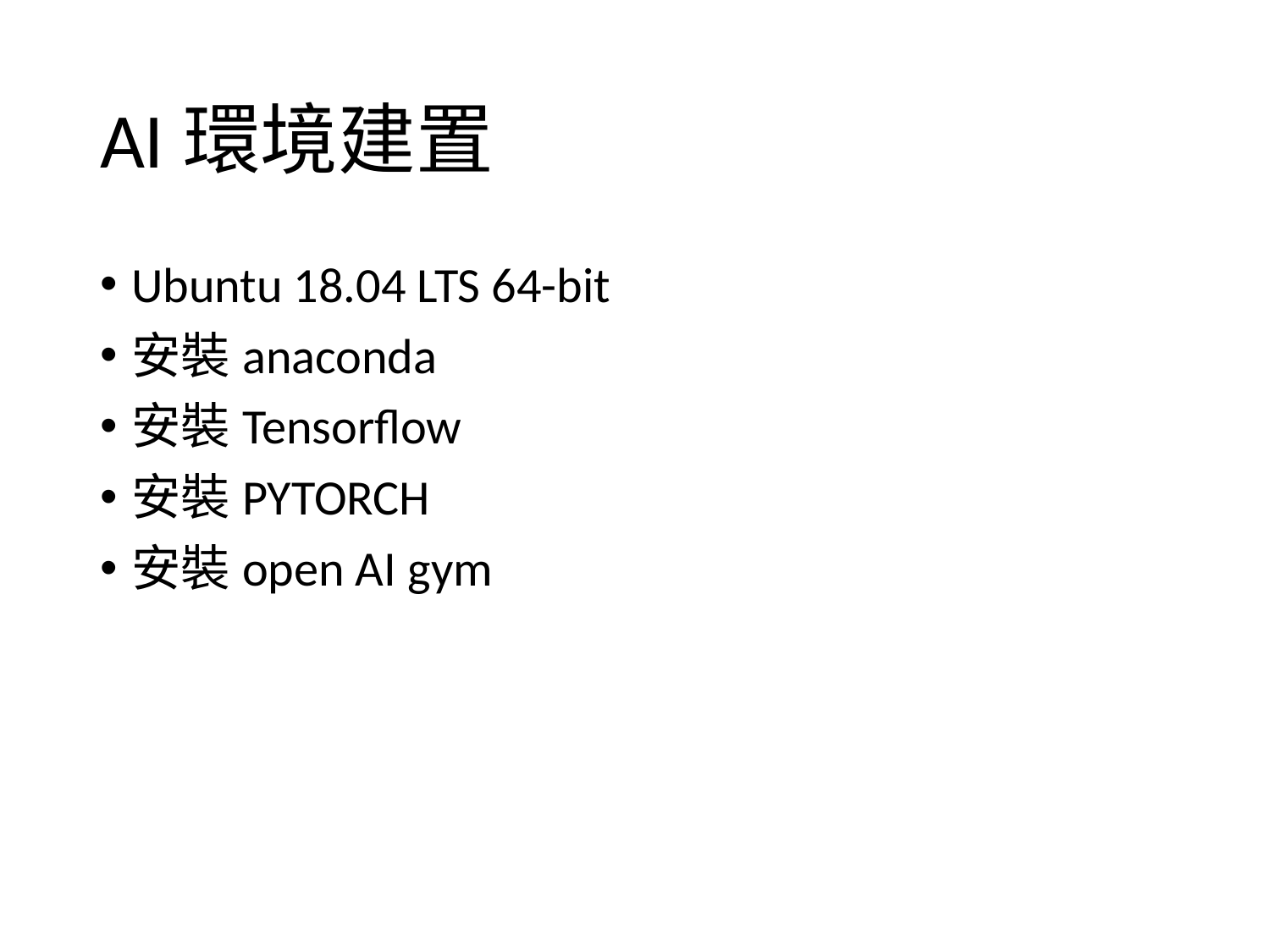

# AI環境建置
Ubuntu 18.04 LTS 64-bit
安裝anaconda
安裝Tensorflow
安裝PYTORCH
安裝open AI gym